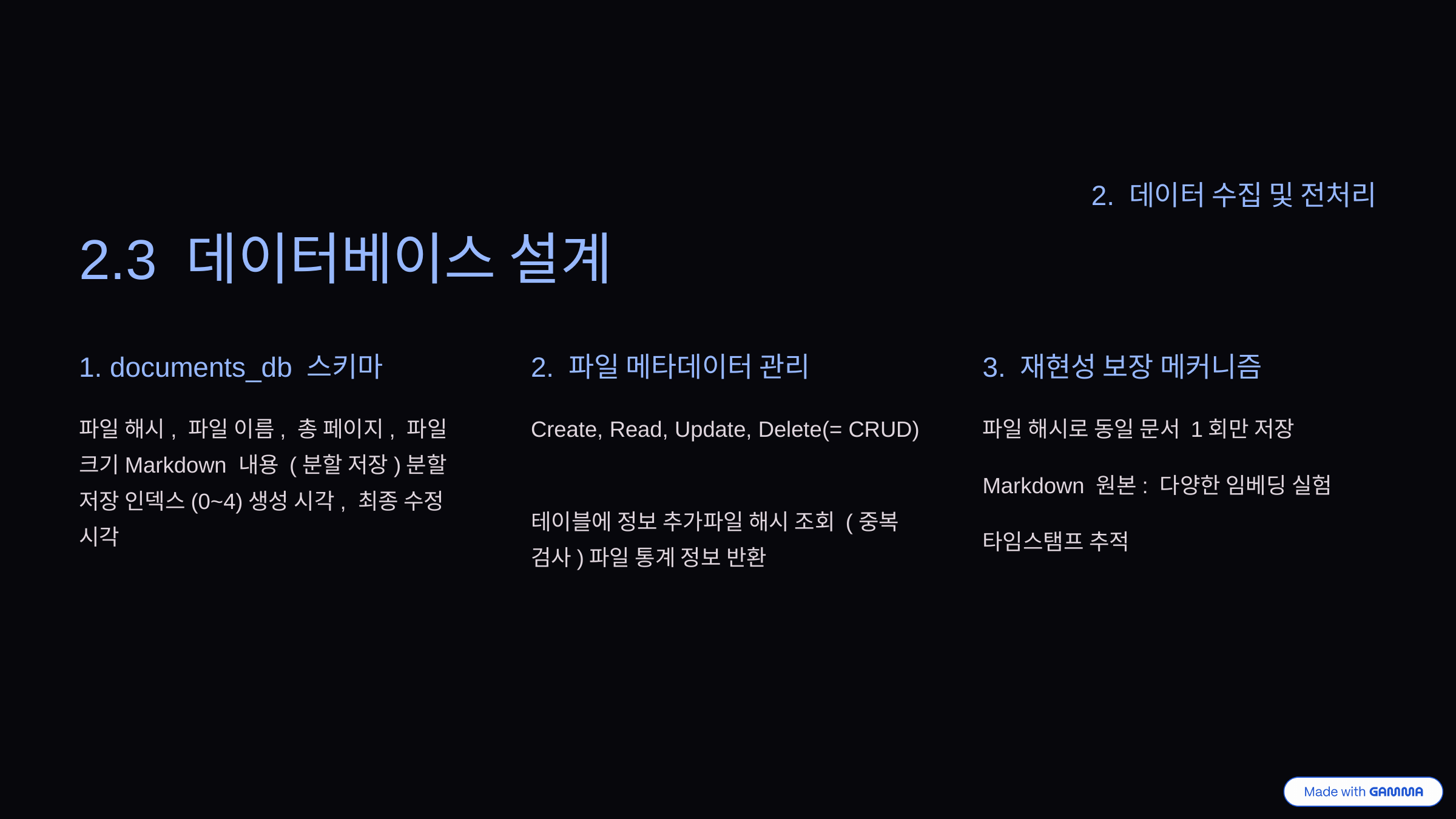

2. 데이터 수집 및 전처리
2.3 데이터베이스 설계
1. documents_db 스키마
2. 파일 메타데이터 관리
3. 재현성 보장 메커니즘
파일 해시, 파일 이름, 총 페이지, 파일 크기Markdown 내용 (분할 저장)분할 저장 인덱스(0~4)생성 시각, 최종 수정 시각
Create, Read, Update, Delete(= CRUD)
파일 해시로 동일 문서 1회만 저장
Markdown 원본: 다양한 임베딩 실험
테이블에 정보 추가파일 해시 조회 (중복 검사)파일 통계 정보 반환
타임스탬프 추적